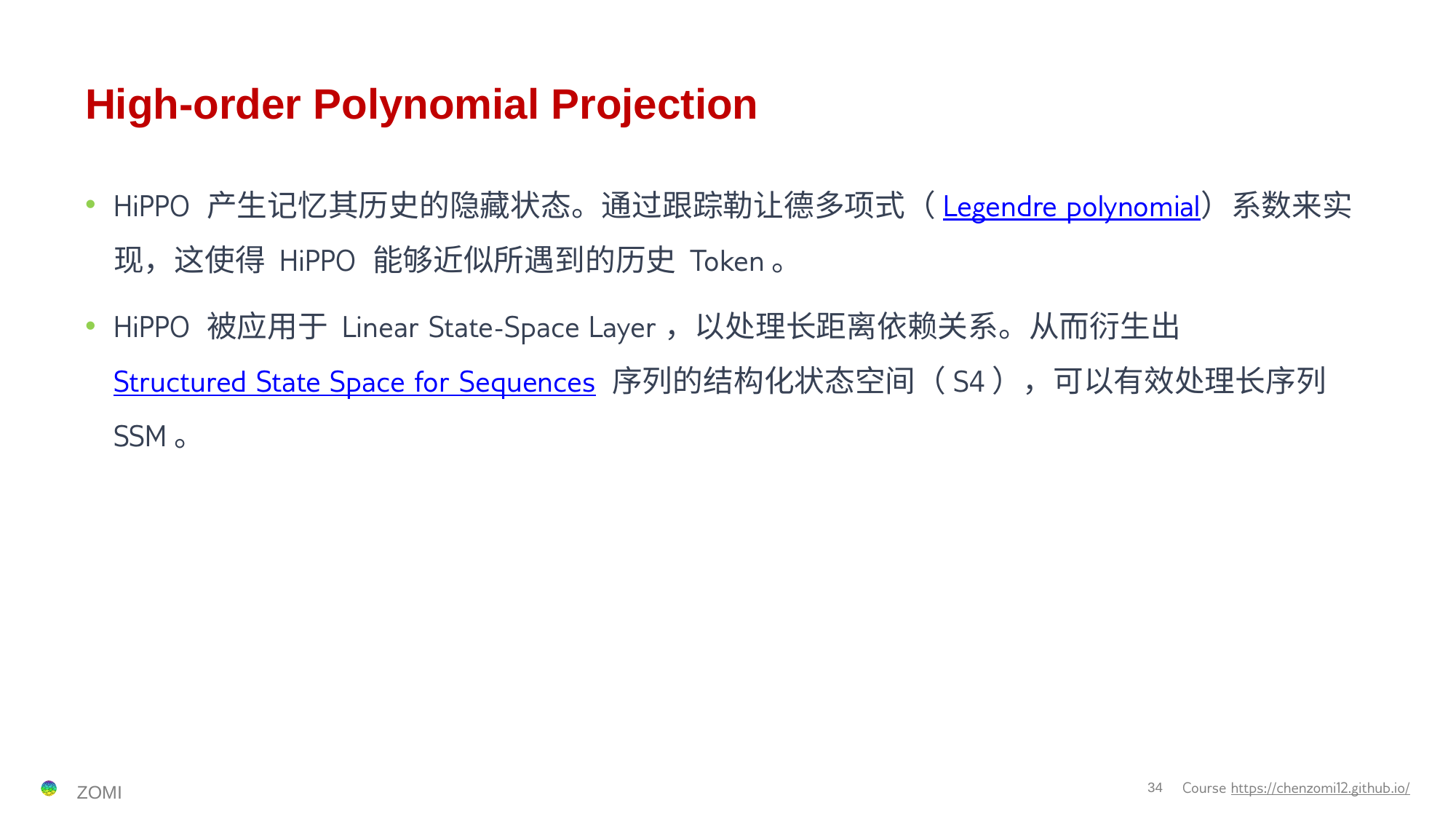

# High-order Polynomial Projection
HiPPO 产生记忆其历史的隐藏状态。通过跟踪勒让德多项式（Legendre polynomial）系数来实现，这使得 HiPPO 能够近似所遇到的历史 Token。
HiPPO 被应用于 Linear State-Space Layer，以处理长距离依赖关系。从而衍生出 Structured State Space for Sequences 序列的结构化状态空间（S4），可以有效处理长序列 SSM。